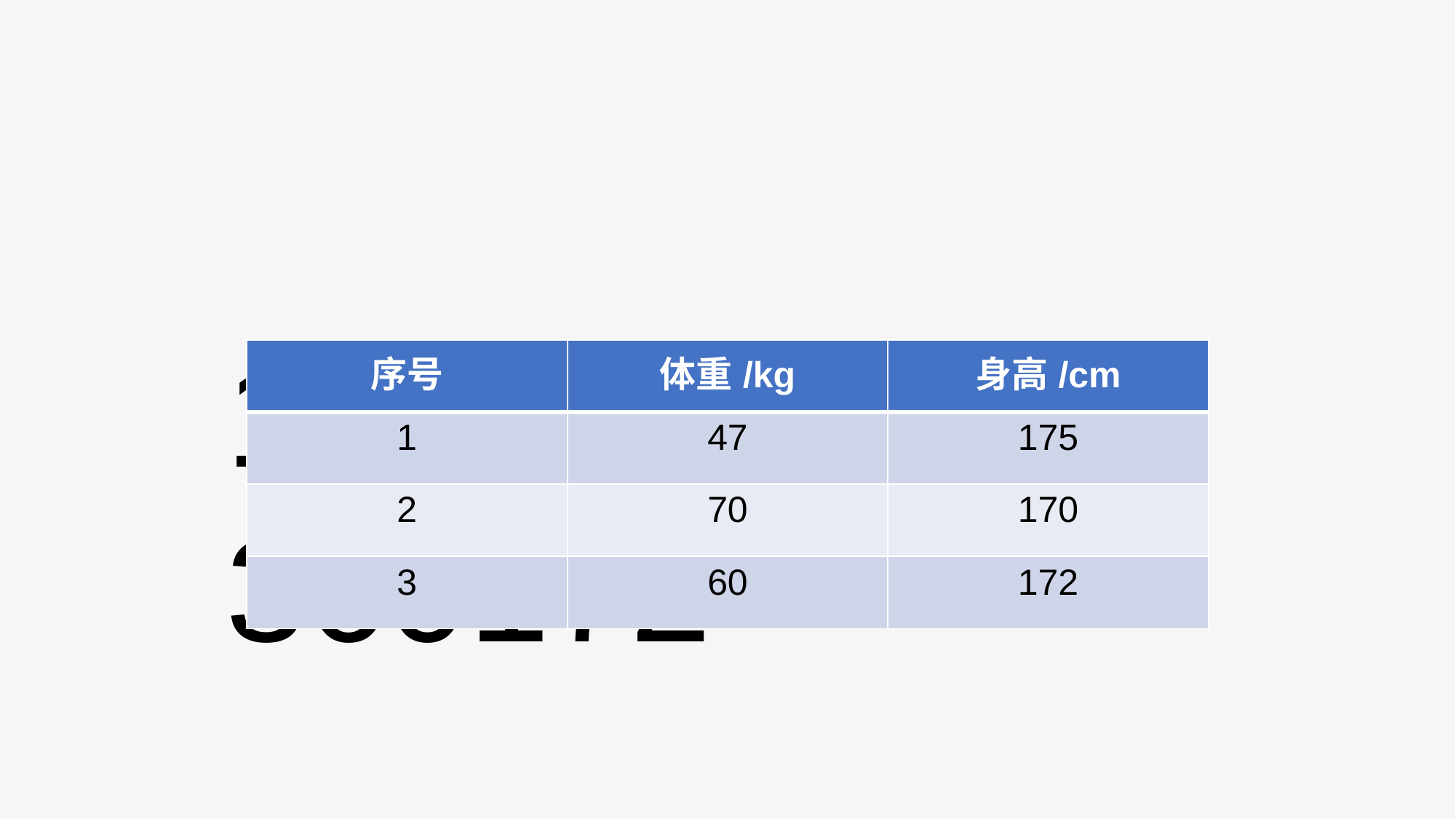

147175270170360172
| 序号 | 体重/kg | 身高/cm |
| --- | --- | --- |
| 1 | 47 | 175 |
| 2 | 70 | 170 |
| 3 | 60 | 172 |
数据是可加工、可处理的。